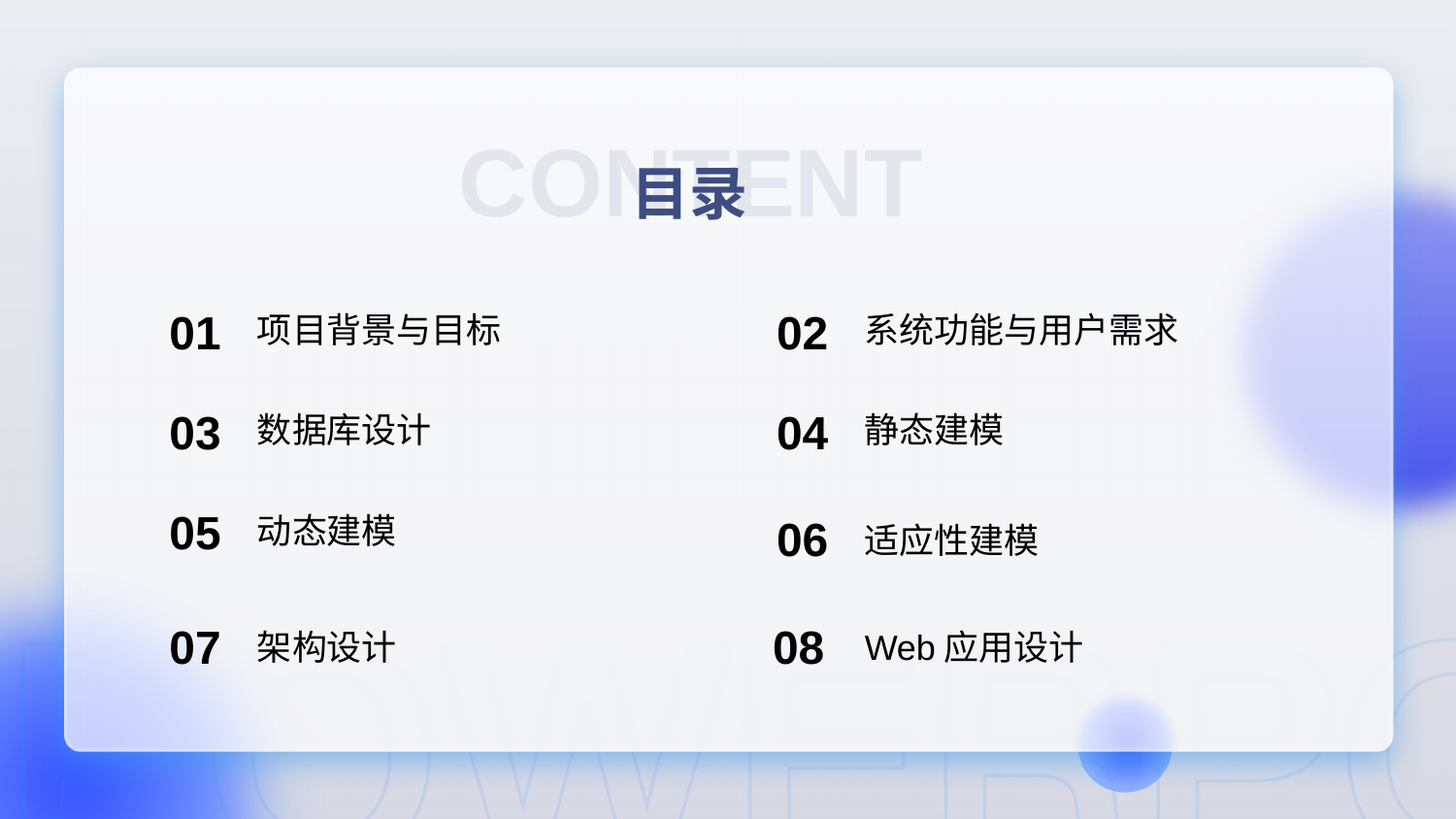

CONTENT
目录
01
02
项目背景与目标
系统功能与用户需求
03
04
数据库设计
静态建模
05
动态建模
06
适应性建模
07
08
架构设计
Web应用设计